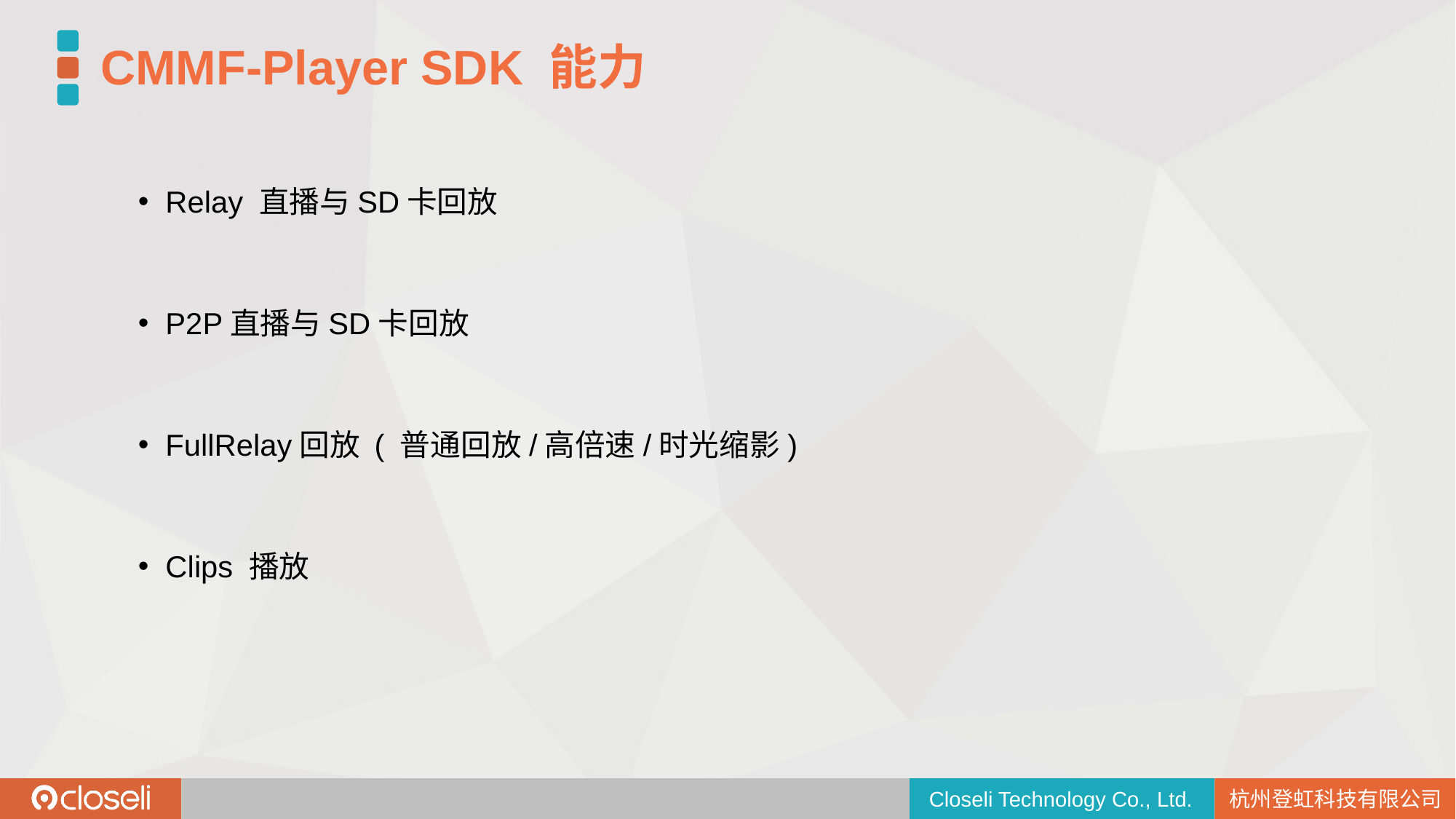

CMMF-Player SDK 能力
Relay 直播与SD卡回放

P2P直播与SD卡回放

FullRelay回放 ( 普通回放/高倍速/时光缩影)

Clips 播放